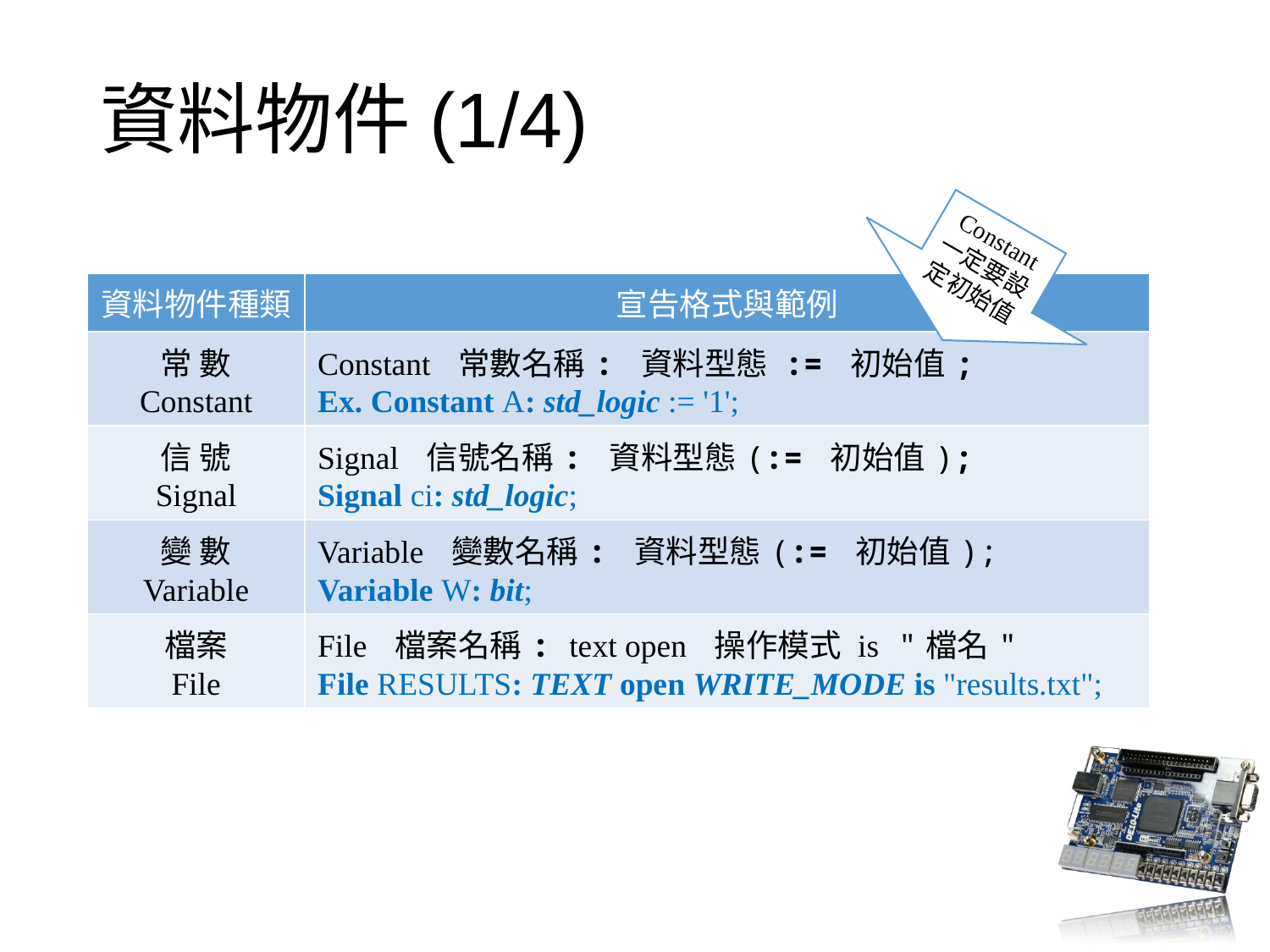

# 資料物件(1/4)
Constant
一定要設定初始值
| 資料物件種類 | 宣告格式與範例 |
| --- | --- |
| 常 數 Constant | Constant 常數名稱: 資料型態 := 初始值; Ex. Constant A: std\_logic := '1'; |
| 信 號 Signal | Signal 信號名稱: 資料型態(:= 初始值); Signal ci: std\_logic; |
| 變 數 Variable | Variable 變數名稱: 資料型態(:= 初始值); Variable W: bit; |
| 檔案 File | File 檔案名稱: text open 操作模式 is "檔名" File RESULTS: TEXT open WRITE\_MODE is "results.txt"; |